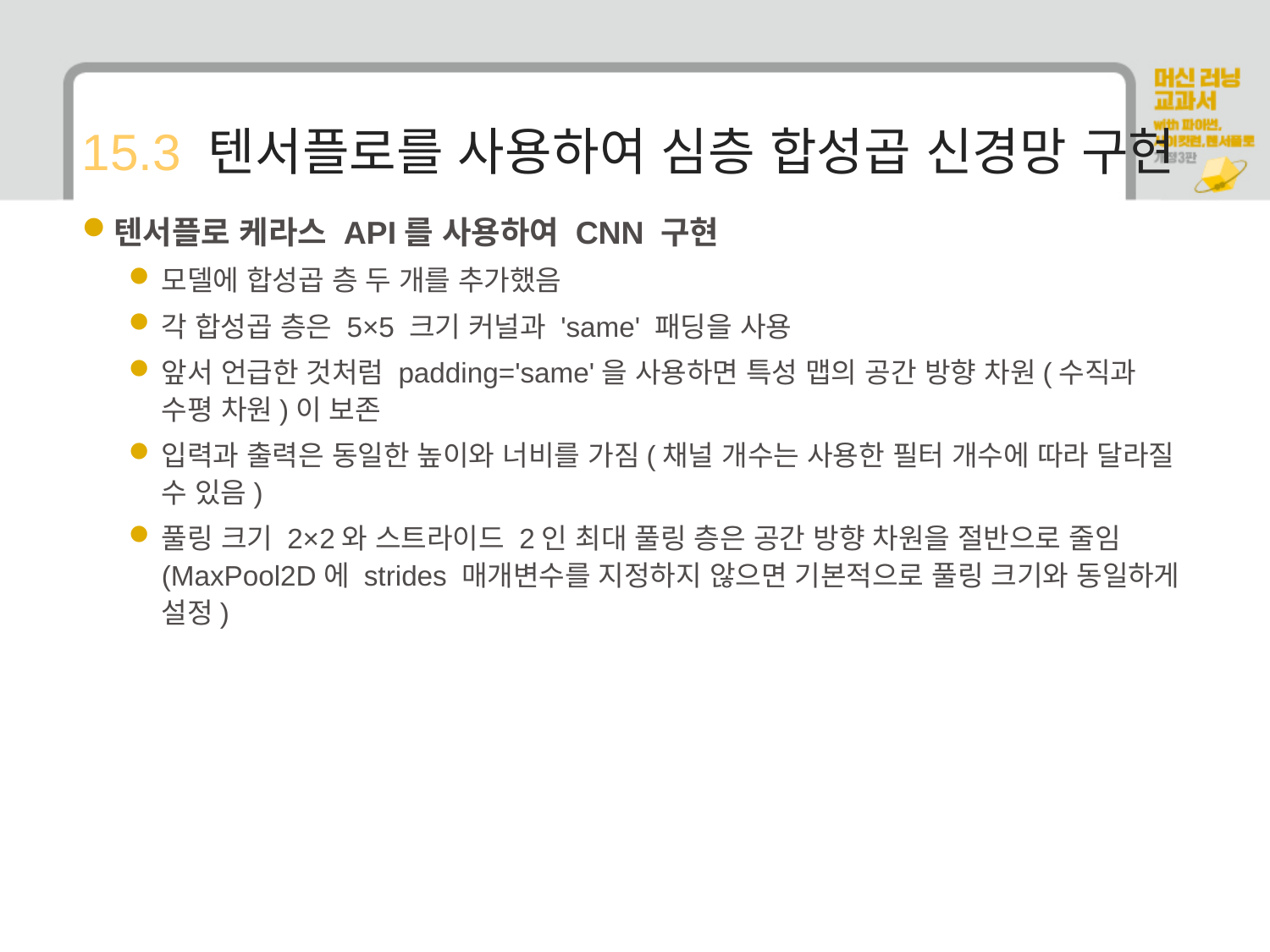

# 15.3 텐서플로를 사용하여 심층 합성곱 신경망 구현
텐서플로 케라스 API를 사용하여 CNN 구현
모델에 합성곱 층 두 개를 추가했음
각 합성곱 층은 5×5 크기 커널과 'same' 패딩을 사용
앞서 언급한 것처럼 padding='same'을 사용하면 특성 맵의 공간 방향 차원(수직과 수평 차원)이 보존
입력과 출력은 동일한 높이와 너비를 가짐(채널 개수는 사용한 필터 개수에 따라 달라질 수 있음)
풀링 크기 2×2와 스트라이드 2인 최대 풀링 층은 공간 방향 차원을 절반으로 줄임(MaxPool2D에 strides 매개변수를 지정하지 않으면 기본적으로 풀링 크기와 동일하게 설정)